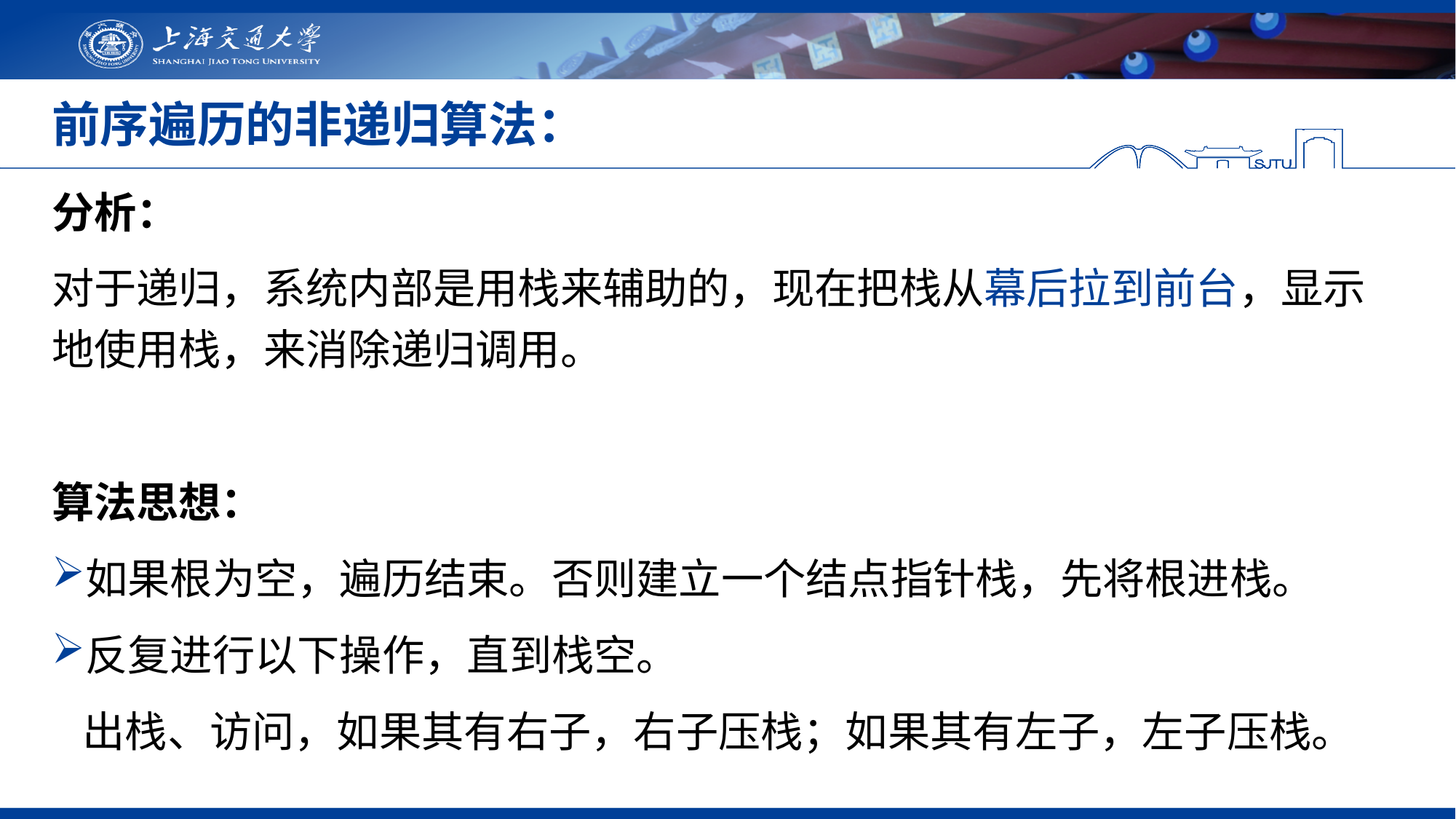

# 前序遍历的非递归算法：
分析：
对于递归，系统内部是用栈来辅助的，现在把栈从幕后拉到前台，显示地使用栈，来消除递归调用。

算法思想：
如果根为空，遍历结束。否则建立一个结点指针栈，先将根进栈。
反复进行以下操作，直到栈空。
出栈、访问，如果其有右子，右子压栈；如果其有左子，左子压栈。